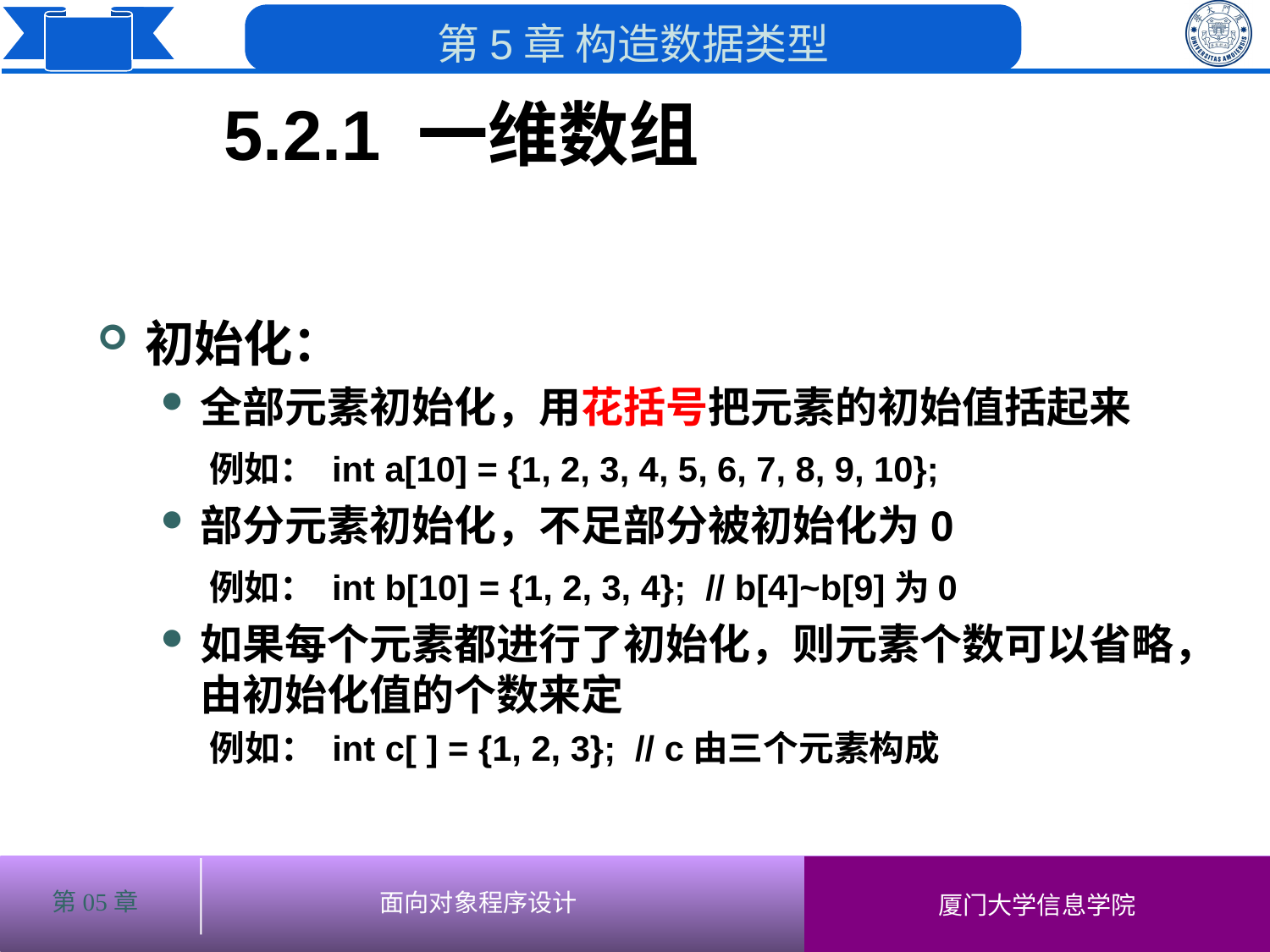

5.2.1 一维数组
# 初始化：
全部元素初始化，用花括号把元素的初始值括起来
    例如： int a[10] = {1, 2, 3, 4, 5, 6, 7, 8, 9, 10};
部分元素初始化，不足部分被初始化为0
    例如： int b[10] = {1, 2, 3, 4};  // b[4]~b[9]为0
如果每个元素都进行了初始化，则元素个数可以省略，由初始化值的个数来定
     例如： int c[ ] = {1, 2, 3};  // c由三个元素构成

12